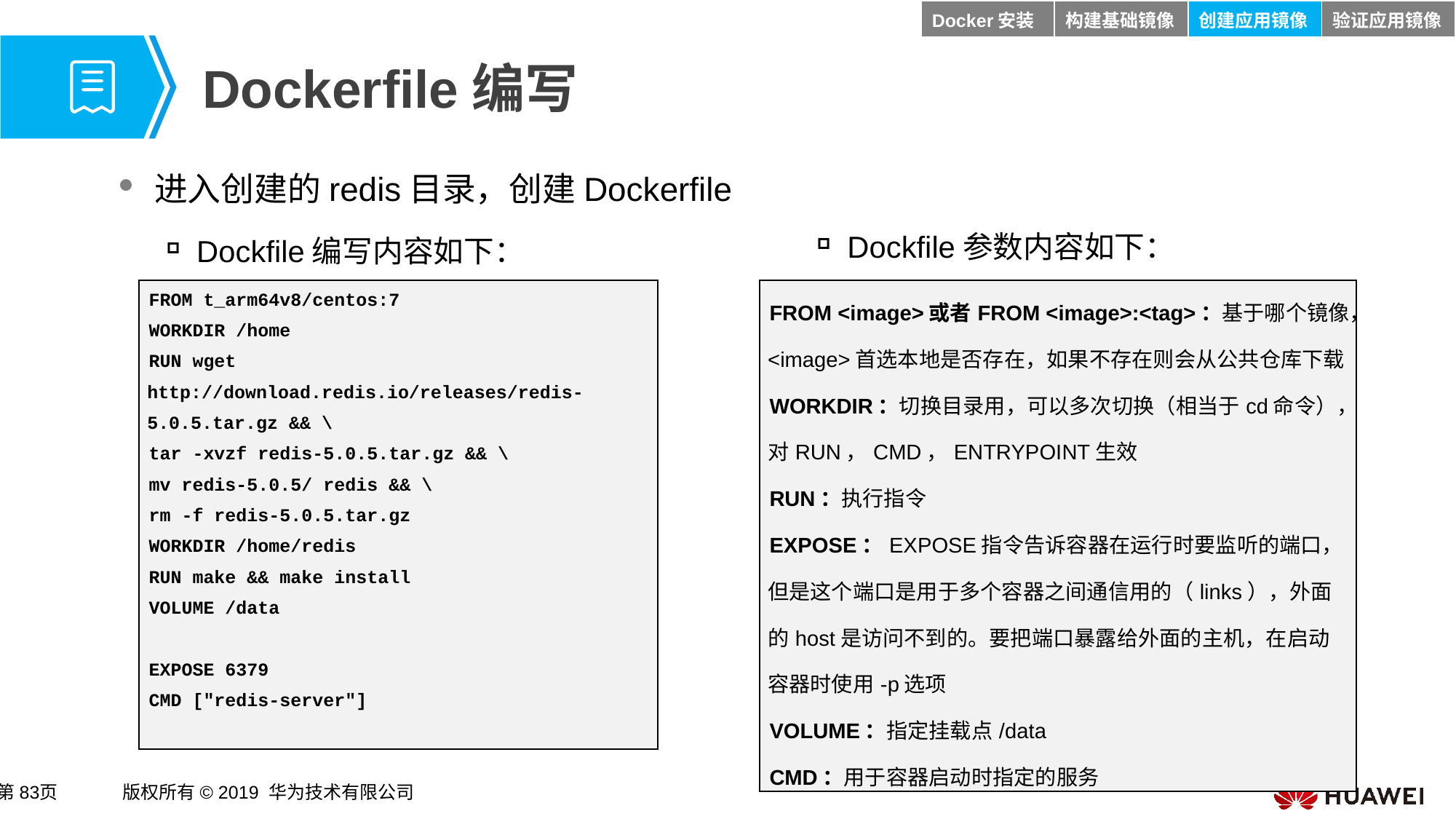

| Docker安装 | 构建基础镜像 | 创建应用镜像 | 验证应用镜像 |
| --- | --- | --- | --- |
# Dockerfile编写
进入创建的redis目录，创建Dockerfile
Dockfile编写内容如下：

Dockfile参数内容如下：

| FROM t\_arm64v8/centos:7 WORKDIR /home RUN wget http://download.redis.io/releases/redis-5.0.5.tar.gz && \ tar -xvzf redis-5.0.5.tar.gz && \ mv redis-5.0.5/ redis && \ rm -f redis-5.0.5.tar.gz WORKDIR /home/redis RUN make && make install VOLUME /data   EXPOSE 6379 CMD ["redis-server"] |
| --- |
| FROM <image>或者FROM <image>:<tag>：基于哪个镜像，<image>首选本地是否存在，如果不存在则会从公共仓库下载 WORKDIR：切换目录用，可以多次切换（相当于cd命令），对RUN，CMD，ENTRYPOINT生效 RUN：执行指令 EXPOSE：EXPOSE指令告诉容器在运行时要监听的端口，但是这个端口是用于多个容器之间通信用的（links），外面的host是访问不到的。要把端口暴露给外面的主机，在启动容器时使用-p选项 VOLUME：指定挂载点/data CMD：用于容器启动时指定的服务 |
| --- |